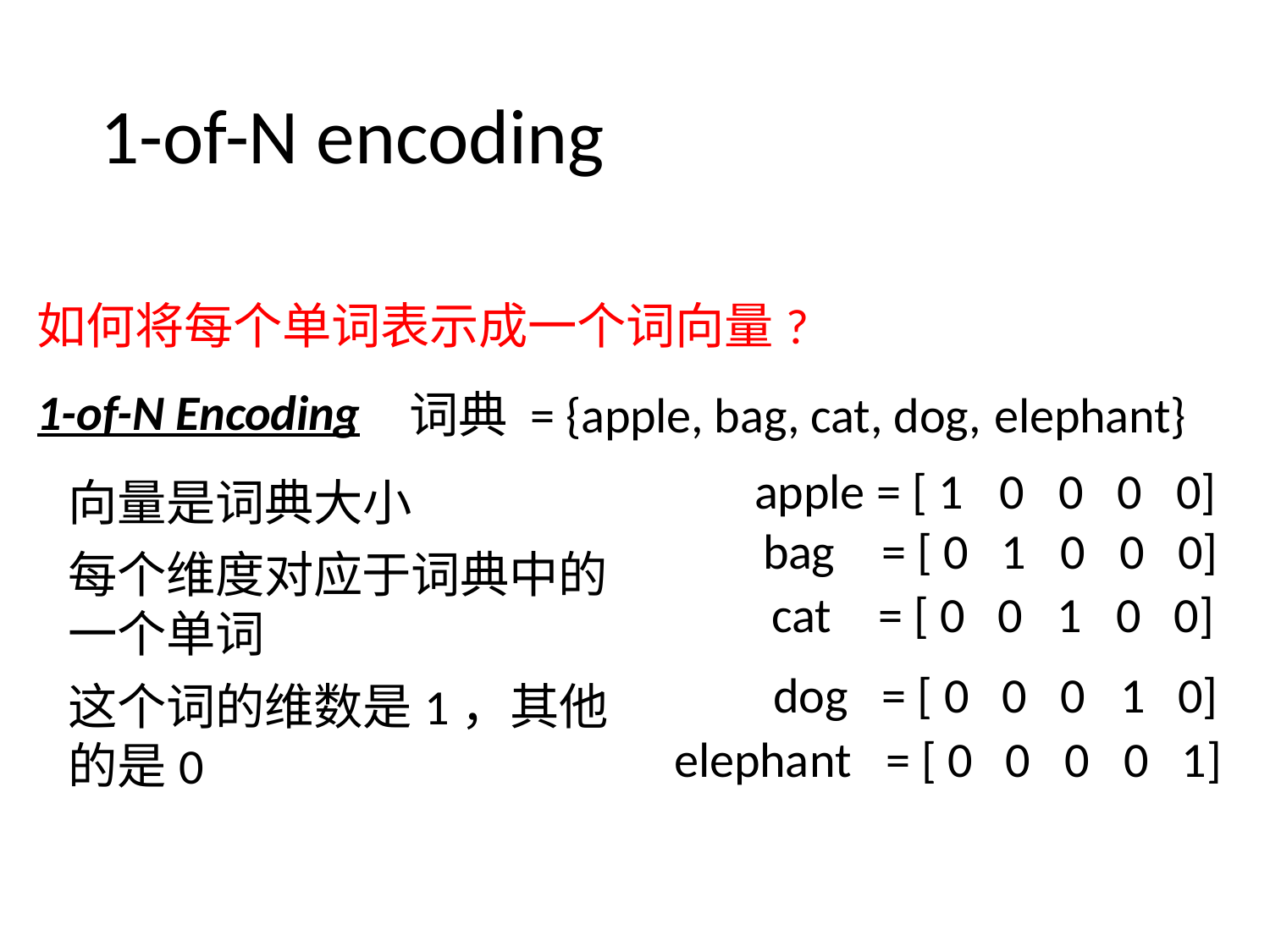

# 1-of-N encoding
如何将每个单词表示成一个词向量?
1-of-N Encoding
词典 = {apple, bag, cat, dog, elephant}
向量是词典大小
每个维度对应于词典中的一个单词
这个词的维数是1，其他的是0
apple = [ 1	0	0	0	0]
| bag | = [ 0 | 1 | 0 | 0 | 0] |
| --- | --- | --- | --- | --- | --- |
| cat | = [ 0 | 0 | 1 | 0 | 0] |
| dog | = [ 0 | 0 | 0 | 1 | 0] |
| elephant | = [ 0 | 0 | 0 | 0 | 1] |